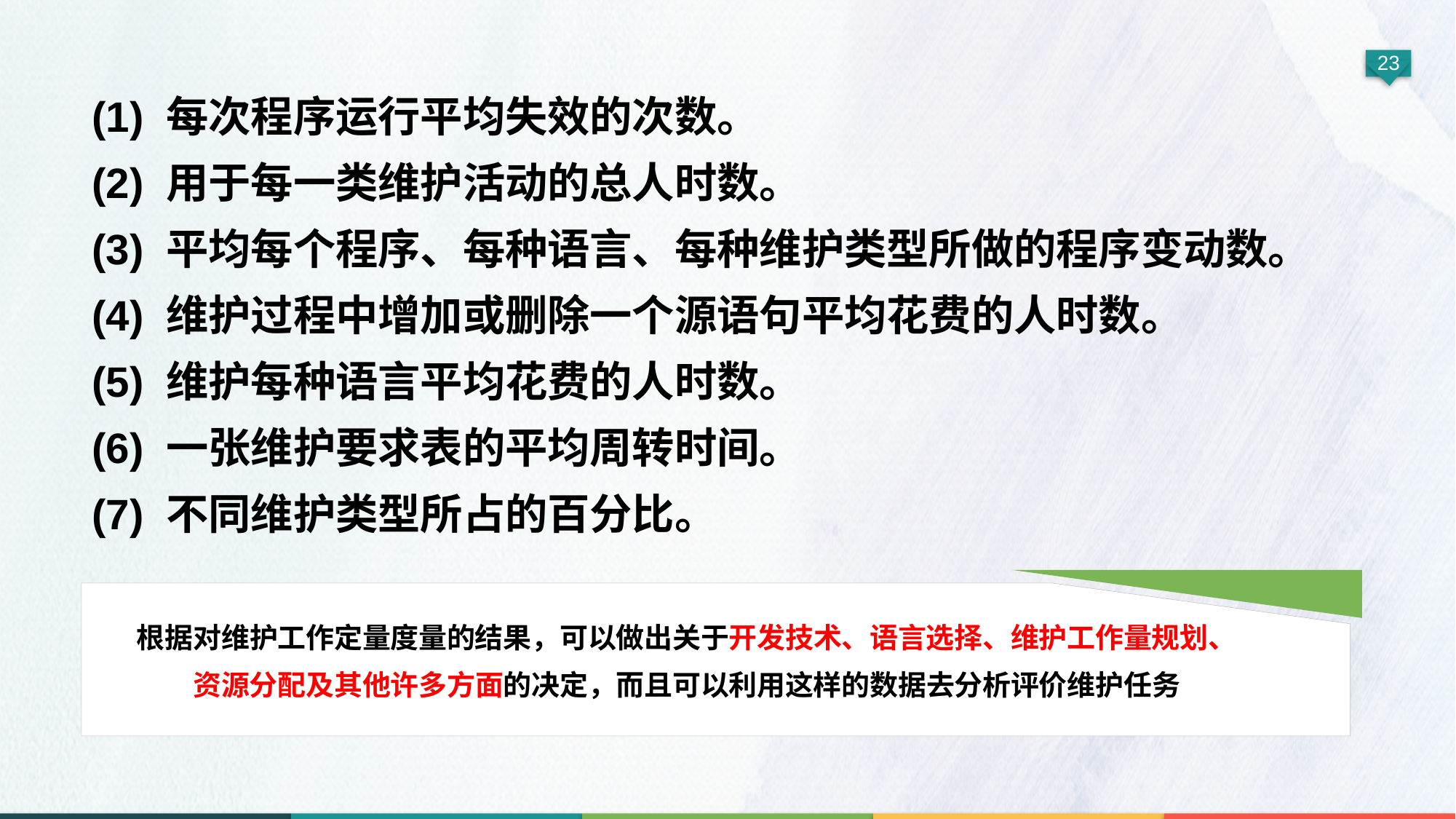

(1) 每次程序运行平均失效的次数。
(2) 用于每一类维护活动的总人时数。
(3) 平均每个程序、每种语言、每种维护类型所做的程序变动数。
(4) 维护过程中增加或删除一个源语句平均花费的人时数。
(5) 维护每种语言平均花费的人时数。
(6) 一张维护要求表的平均周转时间。
(7) 不同维护类型所占的百分比。

根据对维护工作定量度量的结果，可以做出关于开发技术、语言选择、维护工作量规划、

资源分配及其他许多方面的决定，而且可以利用这样的数据去分析评价维护任务